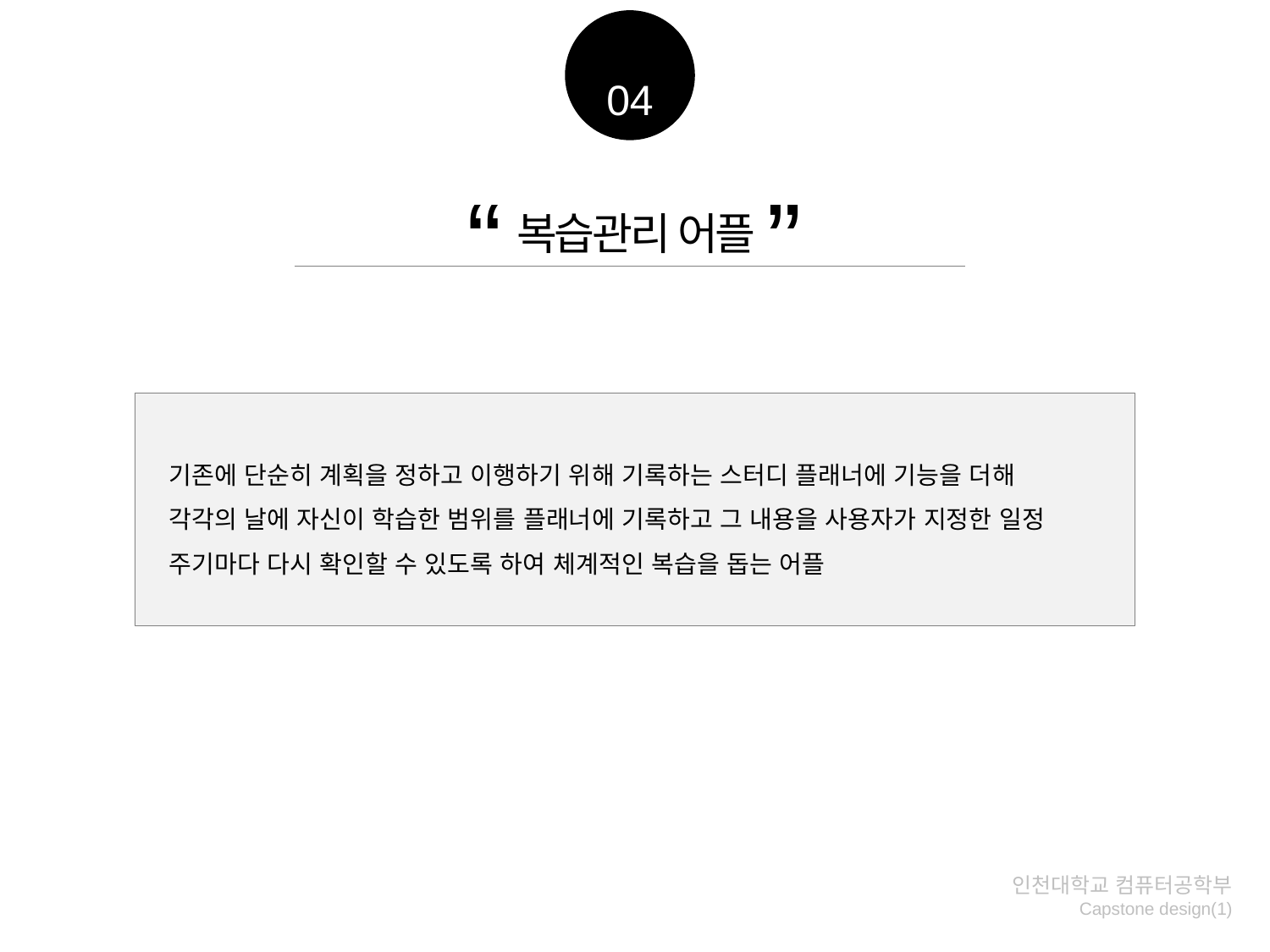

04
“         ”
복습관리 어플

기존에 단순히 계획을 정하고 이행하기 위해 기록하는 스터디 플래너에 기능을 더해
각각의 날에 자신이 학습한 범위를 플래너에 기록하고 그 내용을 사용자가 지정한 일정 주기마다 다시 확인할 수 있도록 하여 체계적인 복습을 돕는 어플
인천대학교 컴퓨터공학부
Capstone design(1)